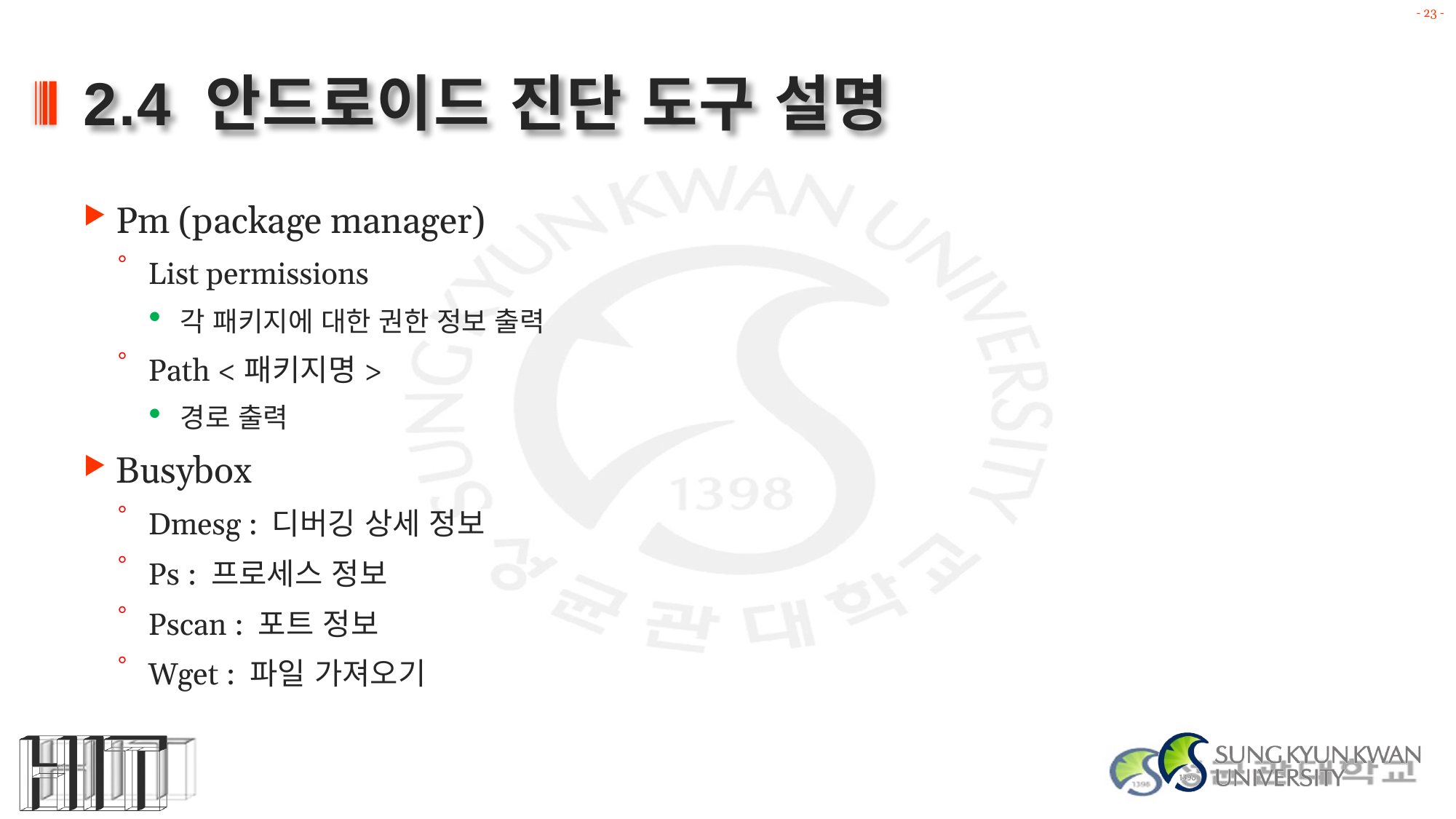

# 2.4 안드로이드 진단 도구 설명
Pm (package manager)
List permissions
각 패키지에 대한 권한 정보 출력
Path <패키지명>
경로 출력
Busybox
Dmesg : 디버깅 상세 정보
Ps : 프로세스 정보
Pscan : 포트 정보
Wget : 파일 가져오기